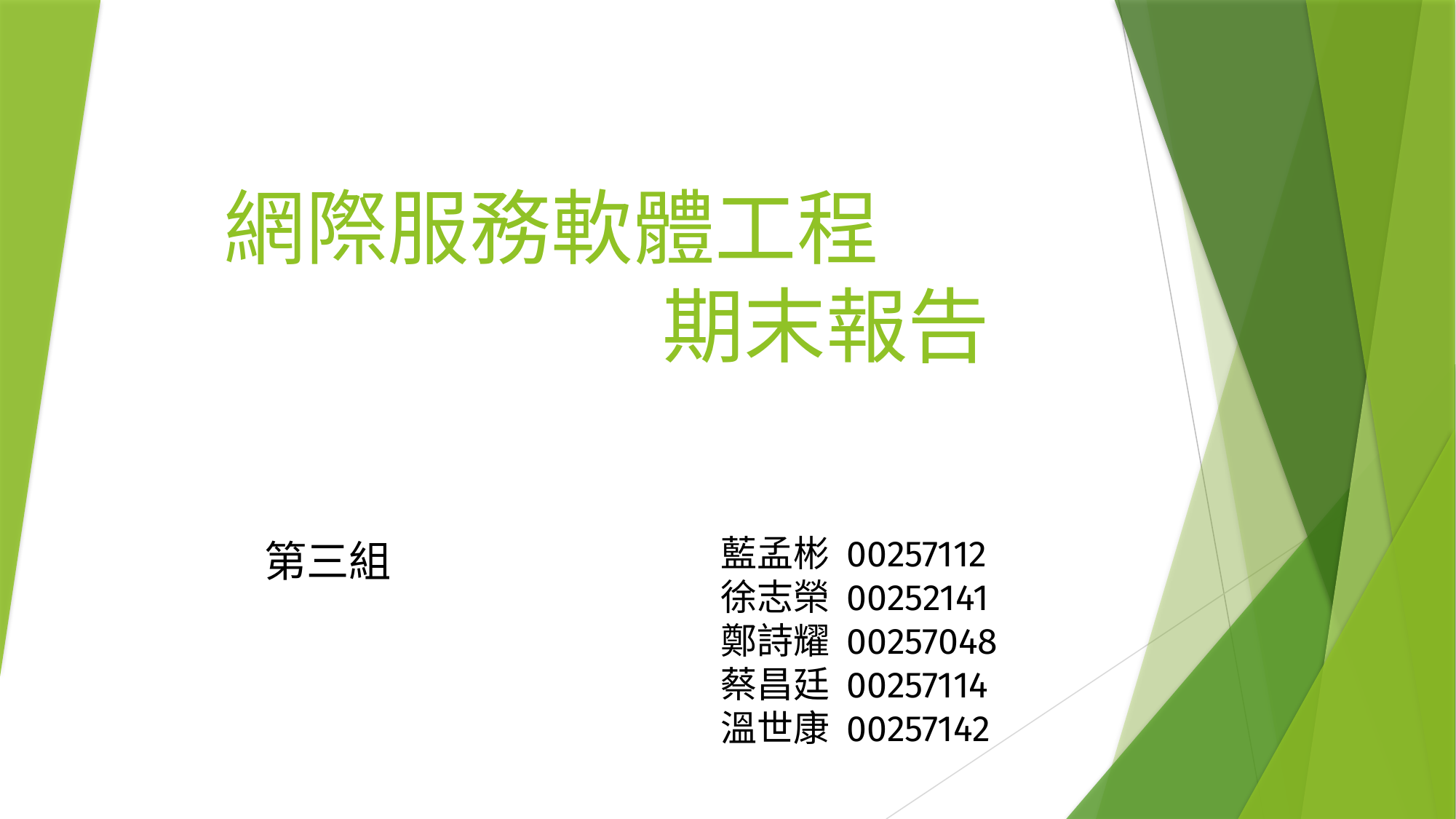

# 網際服務軟體工程 期末報告
藍孟彬 00257112
徐志榮 00252141
鄭詩耀 00257048
蔡昌廷 00257114
溫世康 00257142
第三組